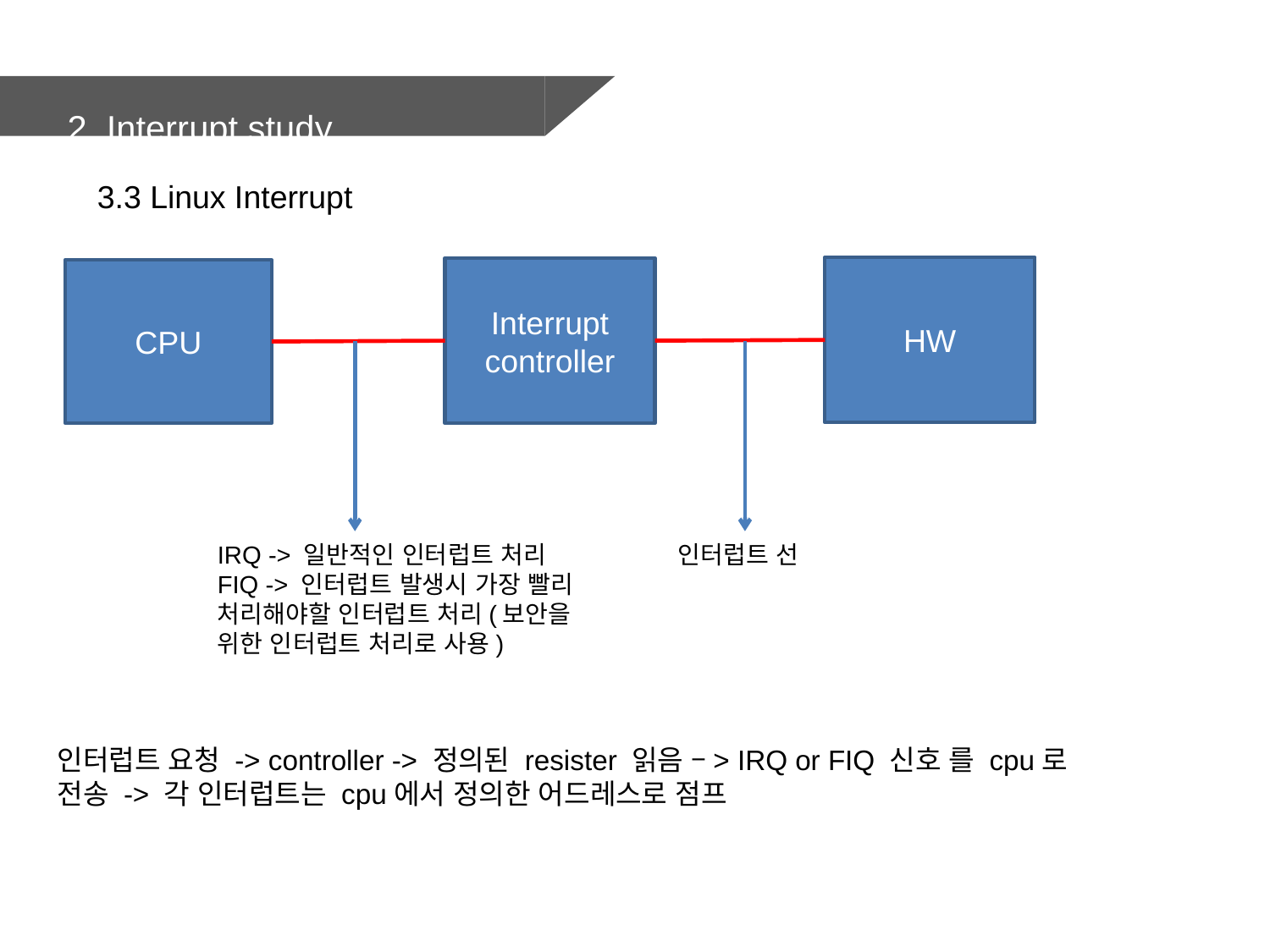

2. Interrupt study

3.3 Linux Interrupt
HW
Interrupt controller
CPU
IRQ -> 일반적인 인터럽트 처리
FIQ -> 인터럽트 발생시 가장 빨리 처리해야할 인터럽트 처리(보안을 위한 인터럽트 처리로 사용)
인터럽트 선
인터럽트 요청 -> controller -> 정의된 resister 읽음 –> IRQ or FIQ 신호 를 cpu로 전송 -> 각 인터럽트는 cpu에서 정의한 어드레스로 점프